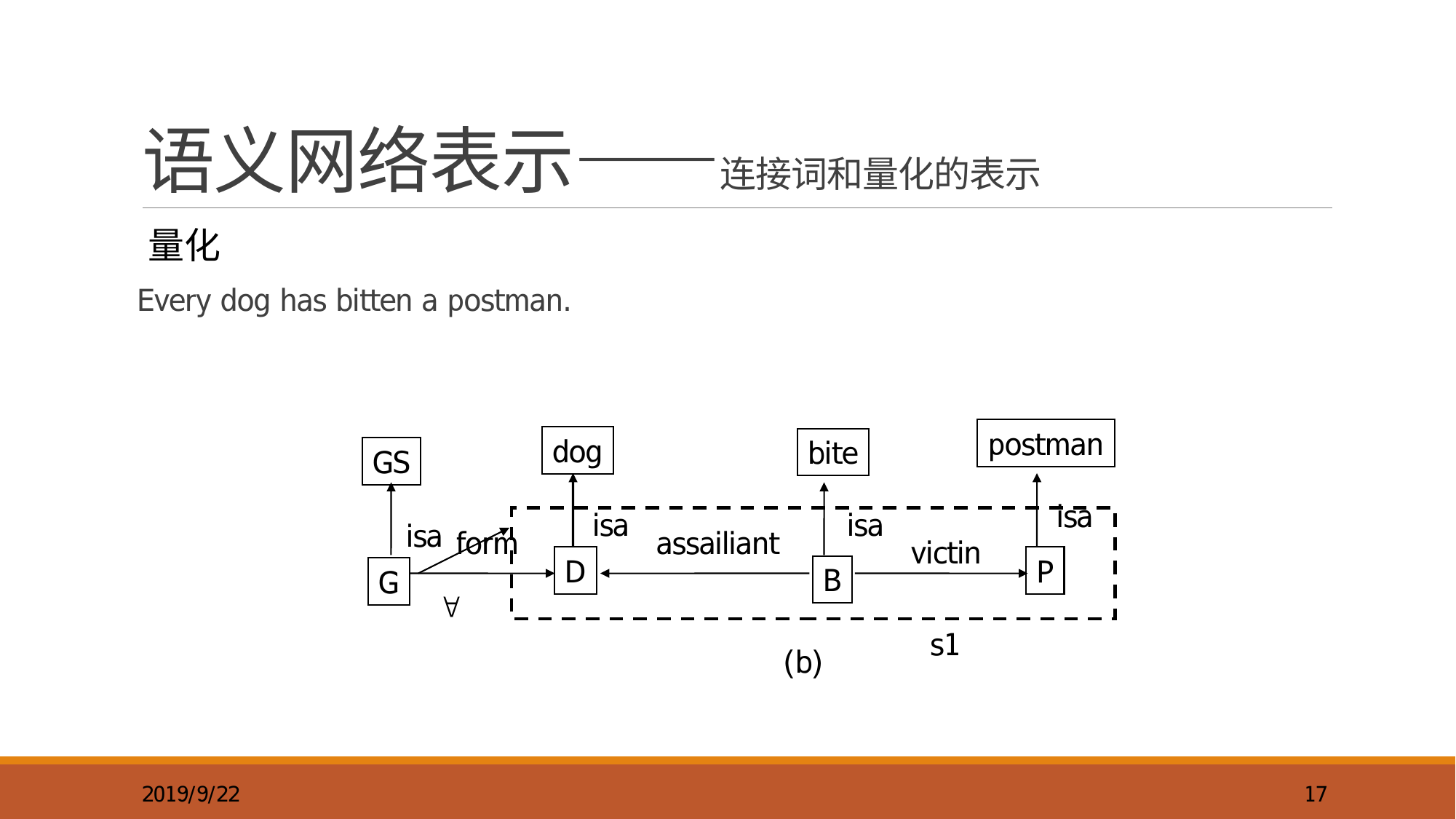

17
# 语义网络表示——连接词和量化的表示
量化
Every dog has bitten a postman.
postman
dog
bite
GS

isa
isa
isa

isa
form
assailiant

victin
D
P
B
G

∀
s1
(b)
2019/9/22